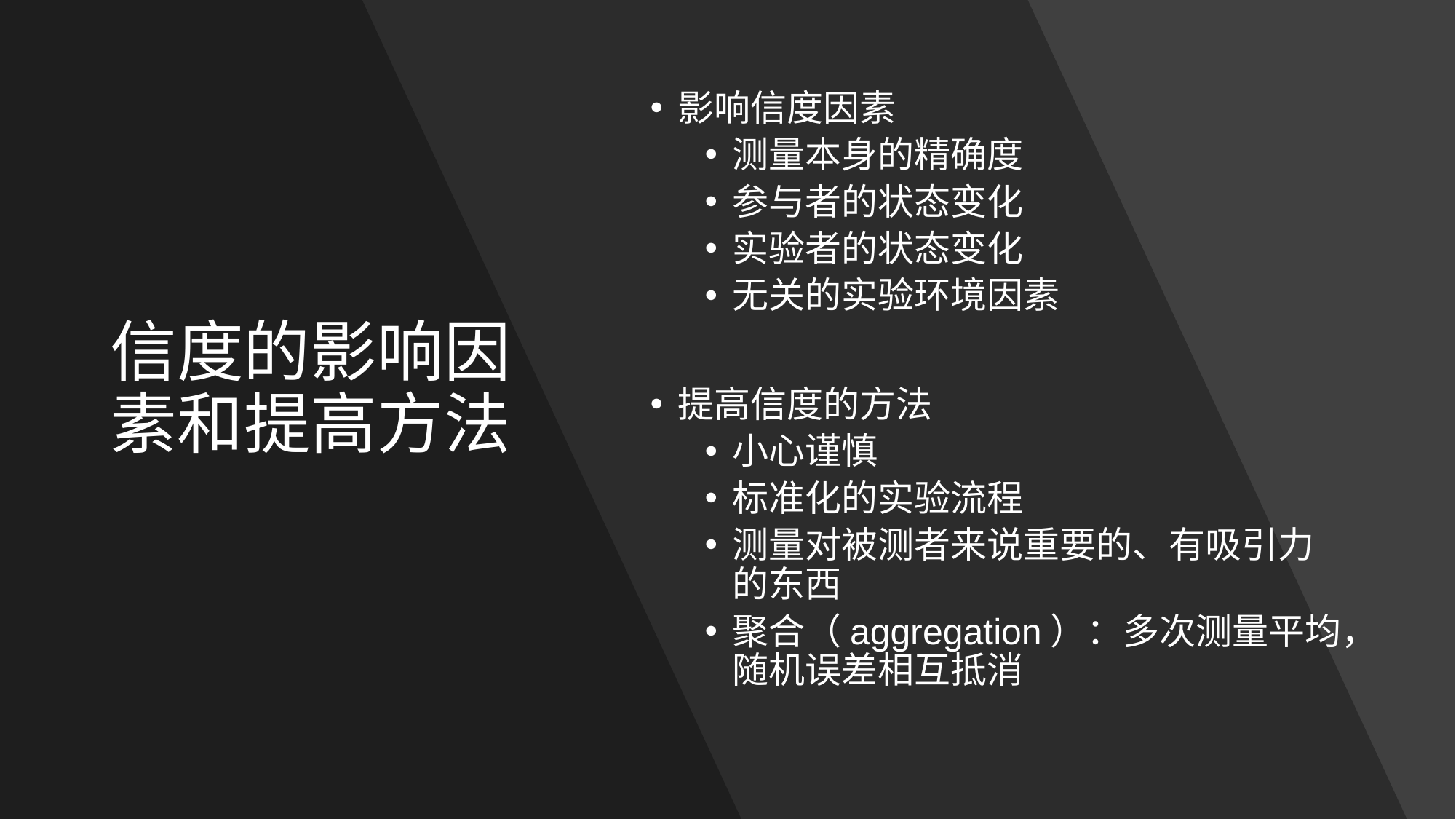

# 信度的影响因素和提高方法
影响信度因素
测量本身的精确度
参与者的状态变化
实验者的状态变化
无关的实验环境因素

提高信度的方法
小心谨慎
标准化的实验流程
测量对被测者来说重要的、有吸引力的东西
聚合（aggregation）：多次测量平均，随机误差相互抵消